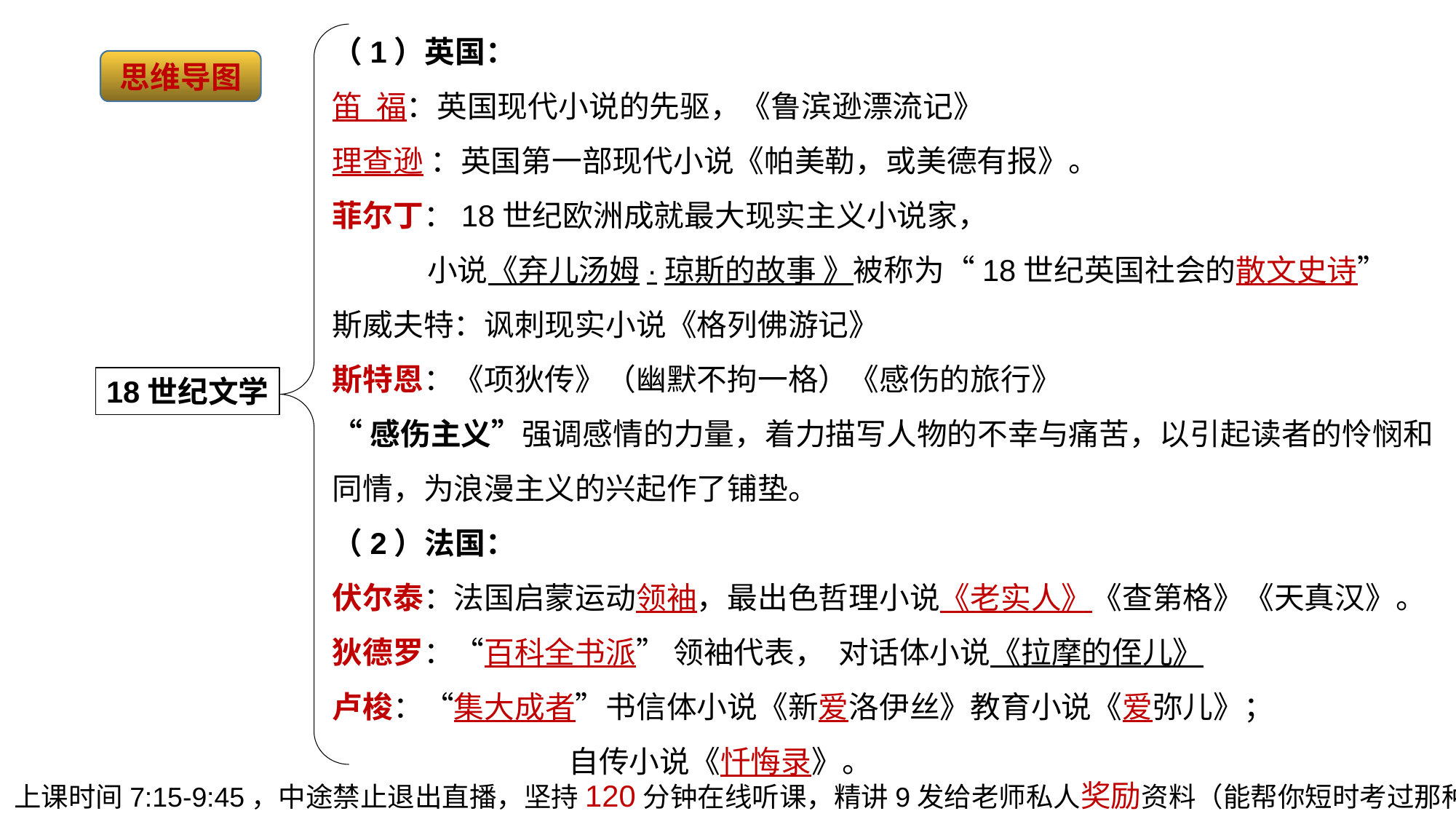

（1）英国：
笛  福：英国现代小说的先驱，《鲁滨逊漂流记》
理查逊 ：英国第一部现代小说《帕美勒，或美德有报》。
菲尔丁：18世纪欧洲成就最大现实主义小说家，
             小说《弃儿汤姆·琼斯的故事 》被称为“18世纪英国社会的散文史诗”
斯威夫特：讽刺现实小说《格列佛游记》
斯特恩：《项狄传》（幽默不拘一格）《感伤的旅行》
“感伤主义”强调感情的力量，着力描写人物的不幸与痛苦，以引起读者的怜悯和同情，为浪漫主义的兴起作了铺垫。
（2）法国：
伏尔泰：法国启蒙运动领袖，最出色哲理小说《老实人》《查第格》《天真汉》。
狄德罗：“百科全书派” 领袖代表，  对话体小说《拉摩的侄儿》
卢梭：“集大成者”书信体小说《新爱洛伊丝》教育小说《爱弥儿》；
                                  自传小说《忏悔录》。

思维导图
18世纪文学